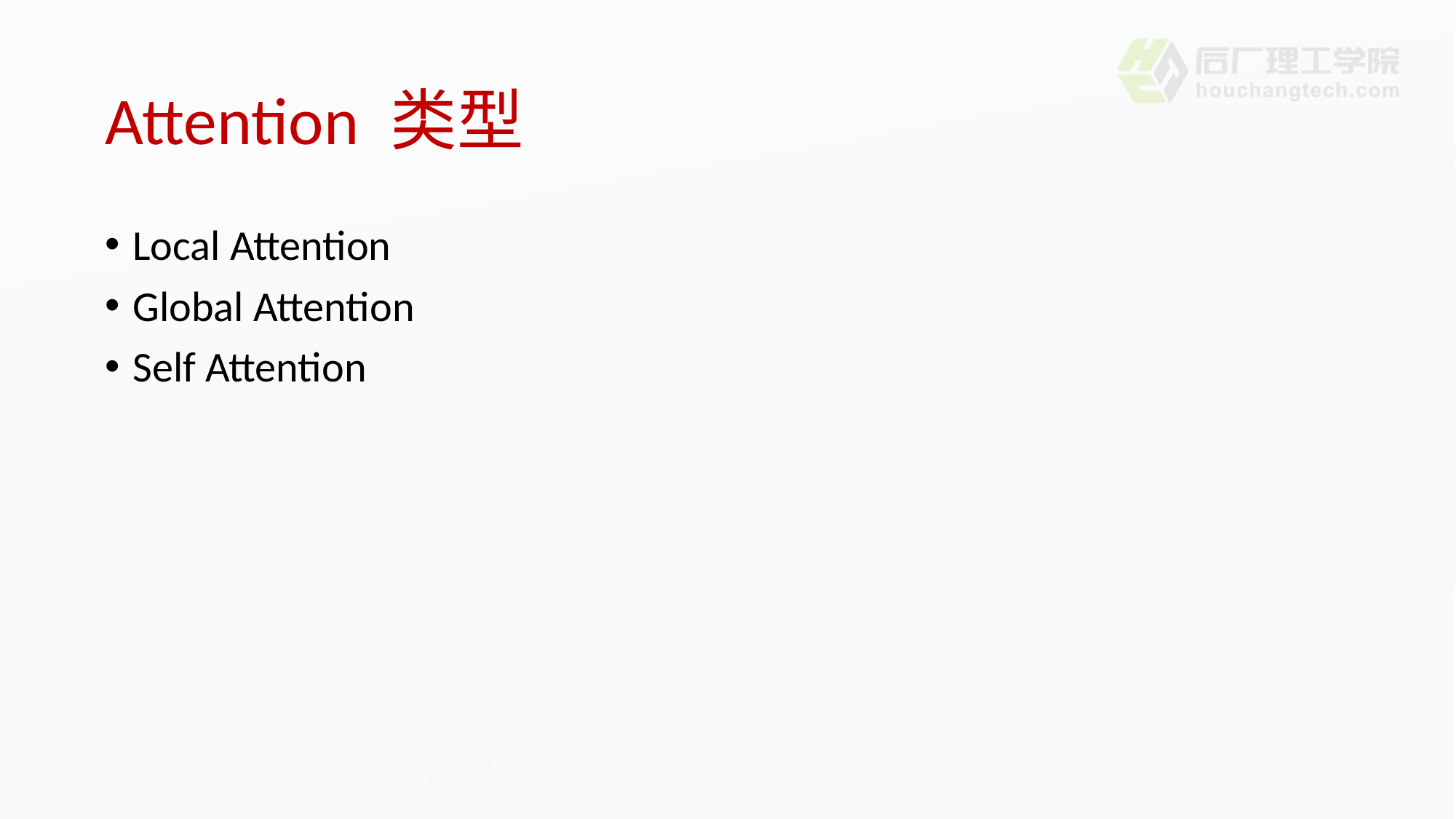

# Attention 类型
Local Attention
Global Attention
Self Attention